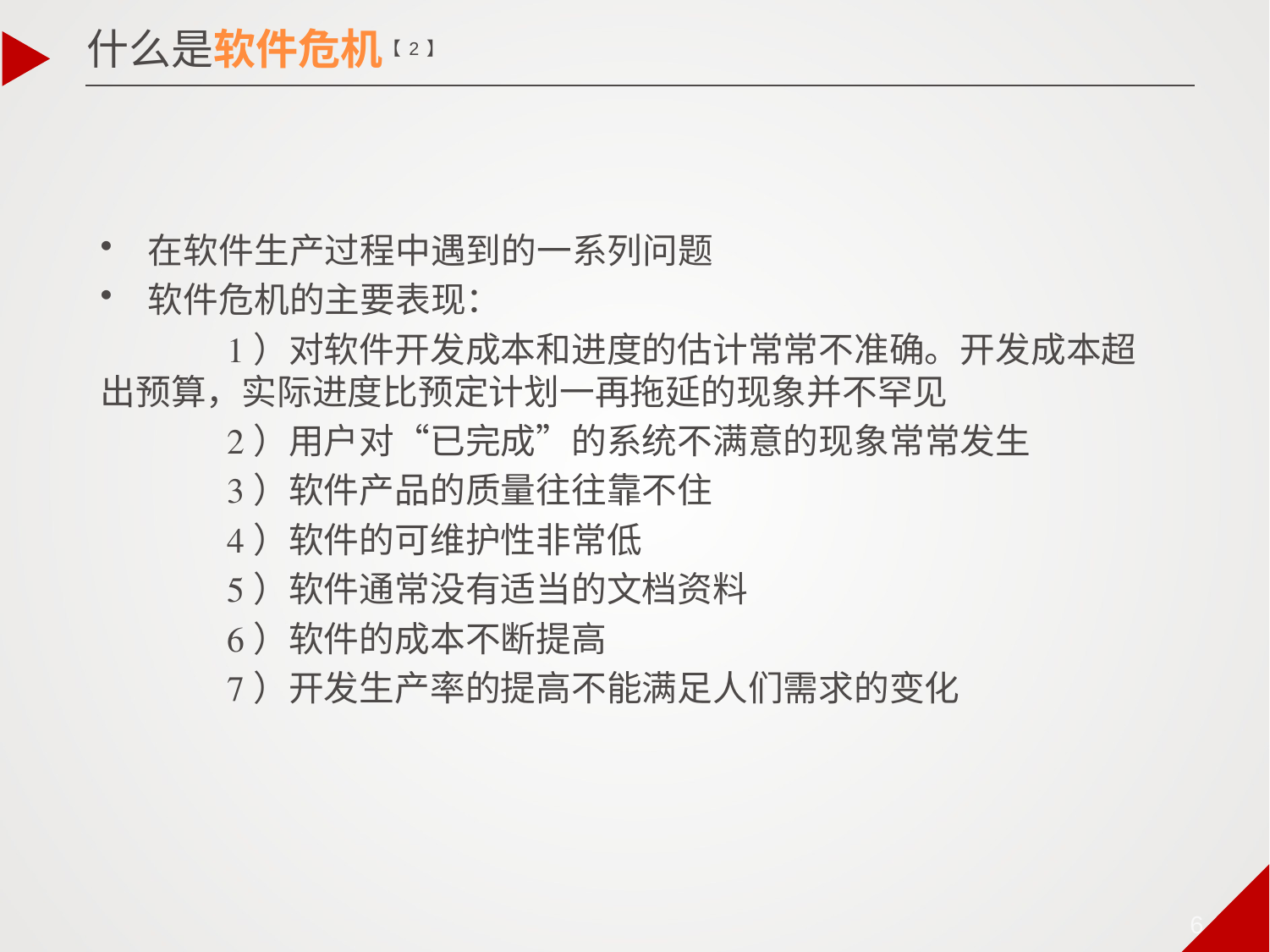

什么是软件危机【2】

在软件生产过程中遇到的一系列问题
软件危机的主要表现：
	1）对软件开发成本和进度的估计常常不准确。开发成本超出预算，实际进度比预定计划一再拖延的现象并不罕见
	2）用户对“已完成”的系统不满意的现象常常发生
	3）软件产品的质量往往靠不住
	4）软件的可维护性非常低
	5）软件通常没有适当的文档资料
	6）软件的成本不断提高
	7）开发生产率的提高不能满足人们需求的变化